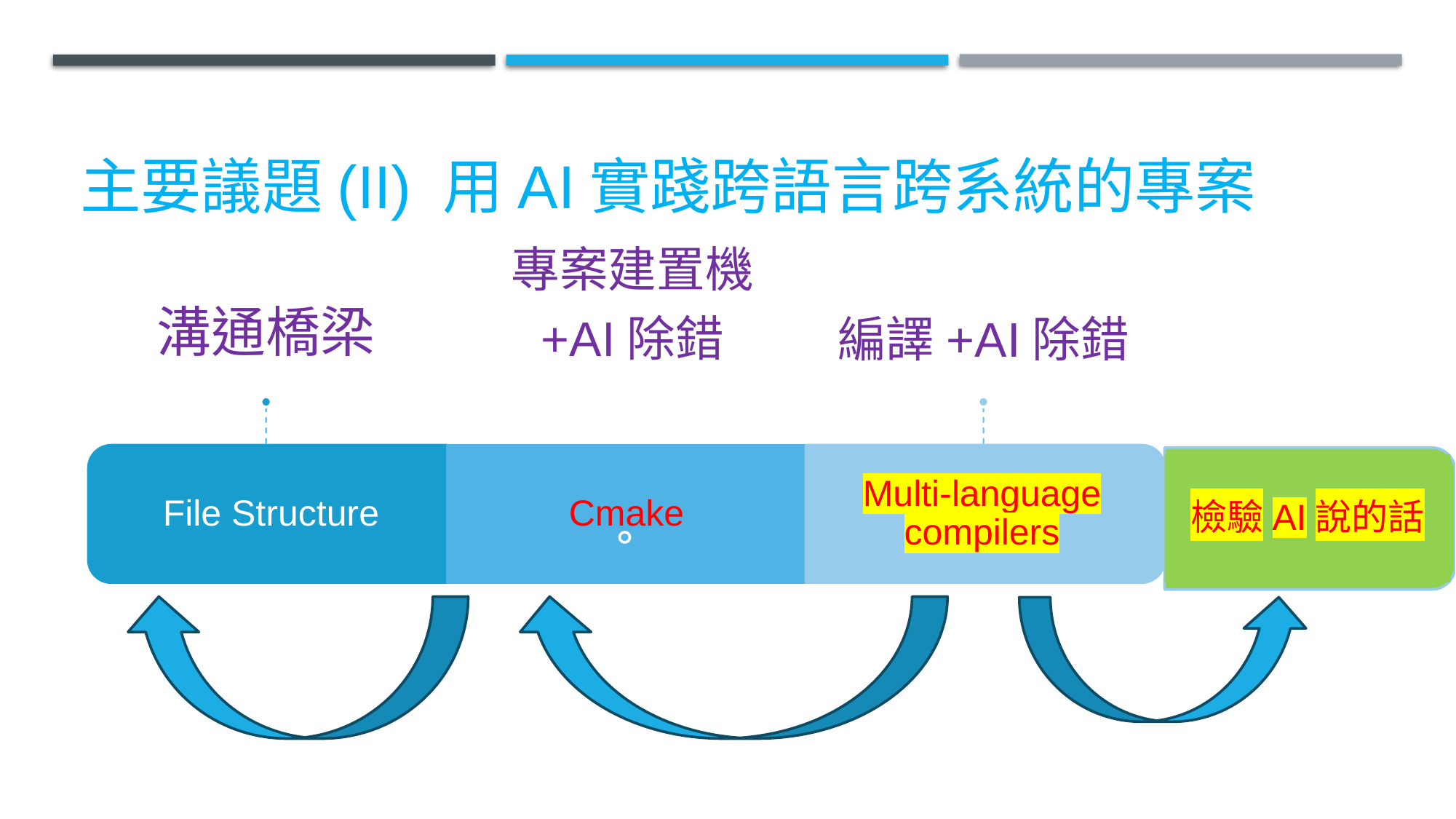

# 主要議題(II) 用AI實踐跨語言跨系統的專案
File Structure
溝通橋梁
Cmake
專案建置機
+AI除錯
Multi-language compilers
編譯+AI除錯

檢驗AI說的話